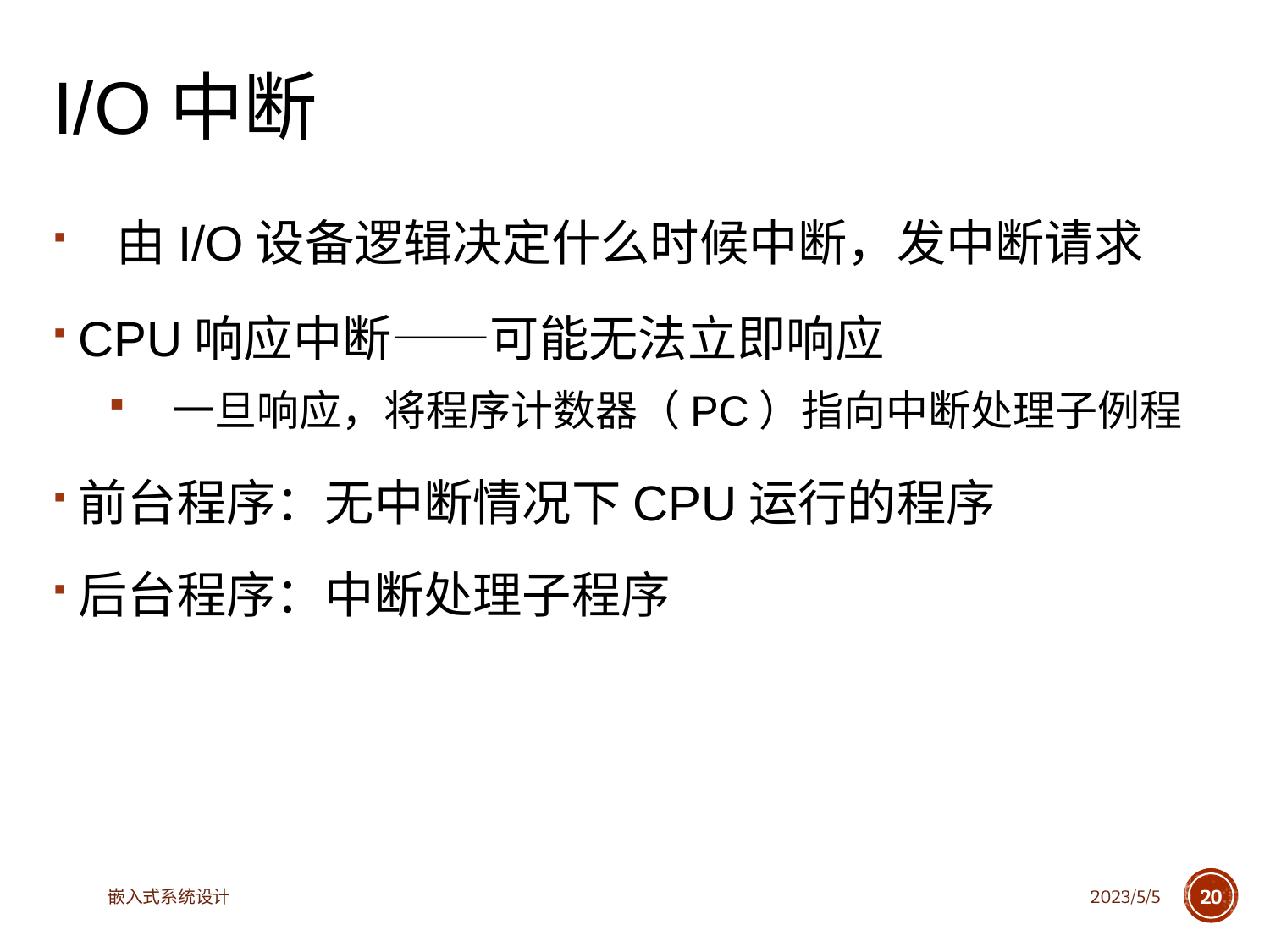

# I/O中断
由I/O设备逻辑决定什么时候中断，发中断请求
CPU响应中断——可能无法立即响应
一旦响应，将程序计数器（PC）指向中断处理子例程
前台程序：无中断情况下CPU运行的程序
后台程序：中断处理子程序
嵌入式系统设计
2023/5/5
20